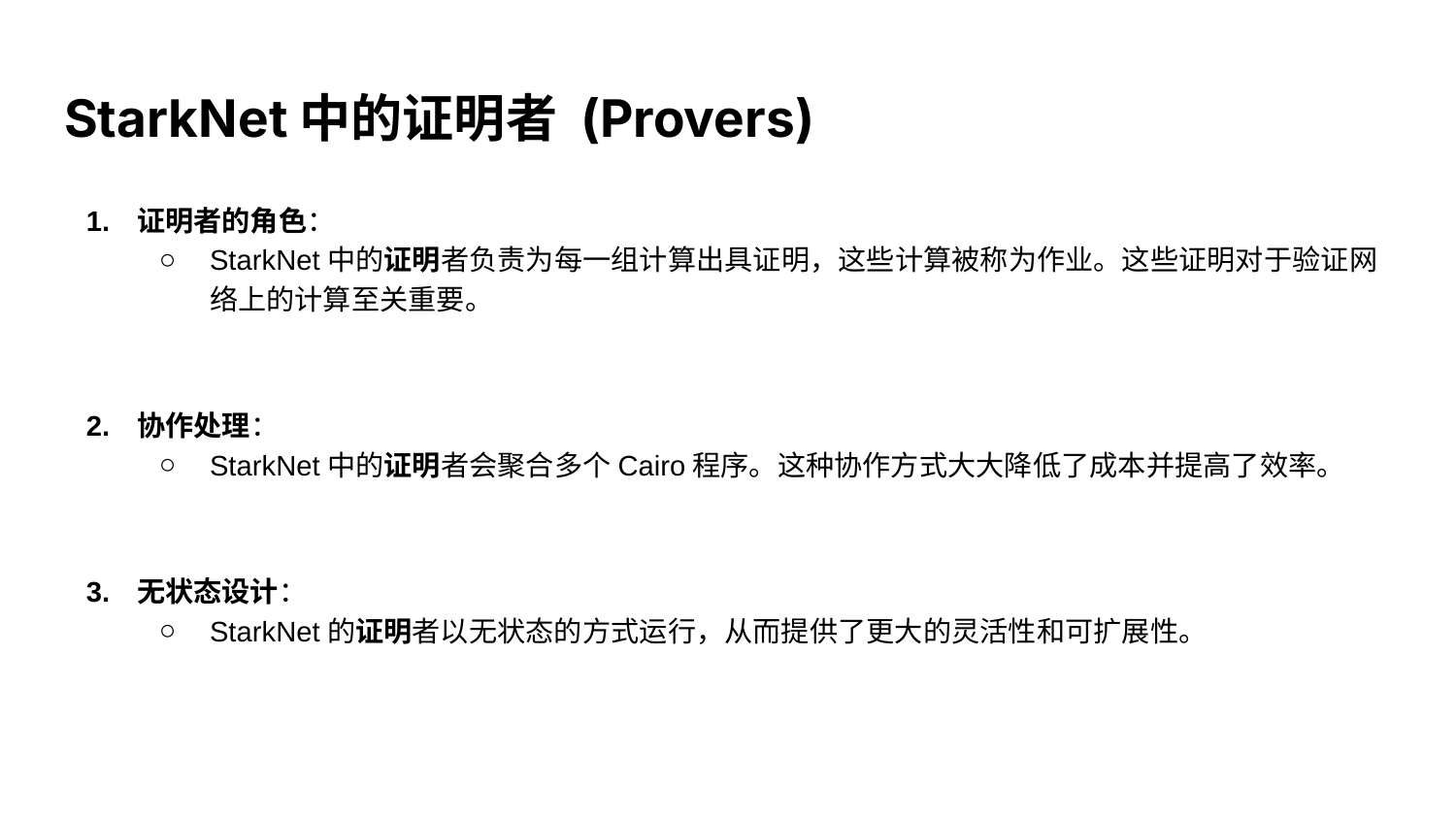

# StarkNet中的证明者 (Provers)

证明者的角色：
StarkNet中的证明者负责为每一组计算出具证明，这些计算被称为作业。这些证明对于验证网络上的计算至关重要。

协作处理：
StarkNet中的证明者会聚合多个Cairo程序。这种协作方式大大降低了成本并提高了效率。

无状态设计：
StarkNet的证明者以无状态的方式运行，从而提供了更大的灵活性和可扩展性。